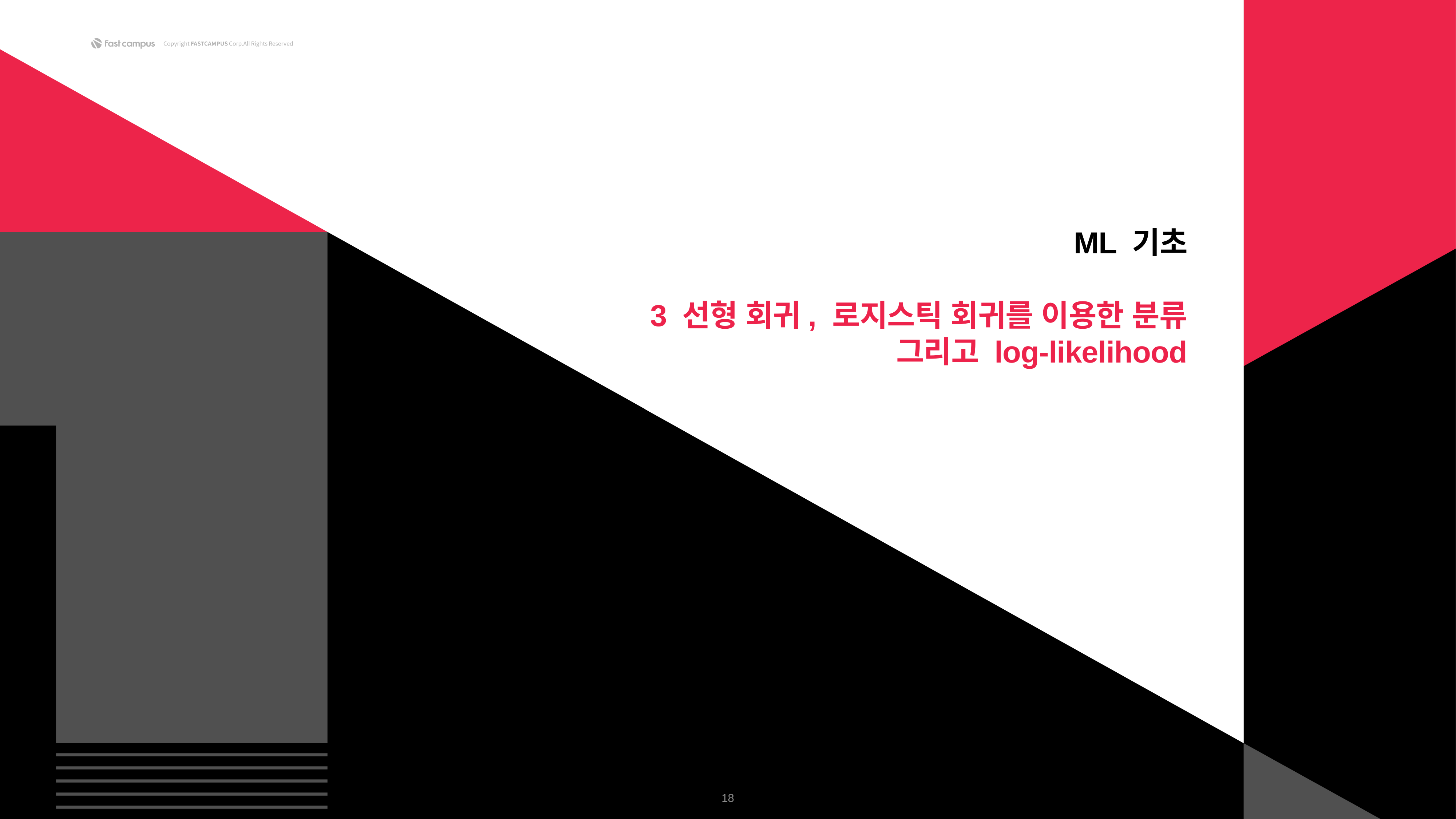

ML 기초

3 선형 회귀, 로지스틱 회귀를 이용한 분류
그리고 log-likelihood

18